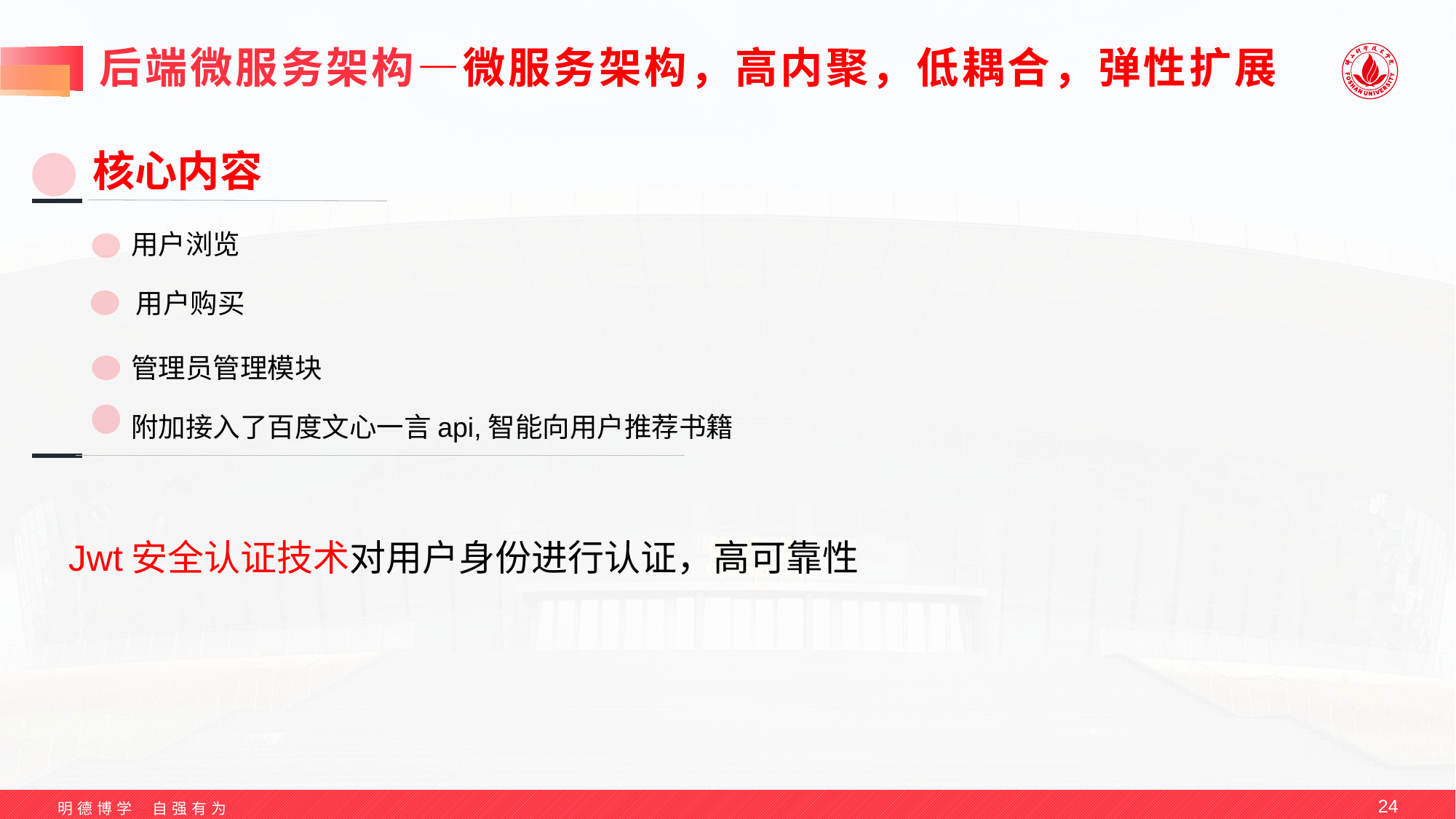

# 后端微服务架构—微服务架构，高内聚，低耦合，弹性扩展
核心内容

用户浏览

用户购买

管理员管理模块

附加接入了百度文心一言api,智能向用户推荐书籍

Jwt安全认证技术对用户身份进行认证，高可靠性
24